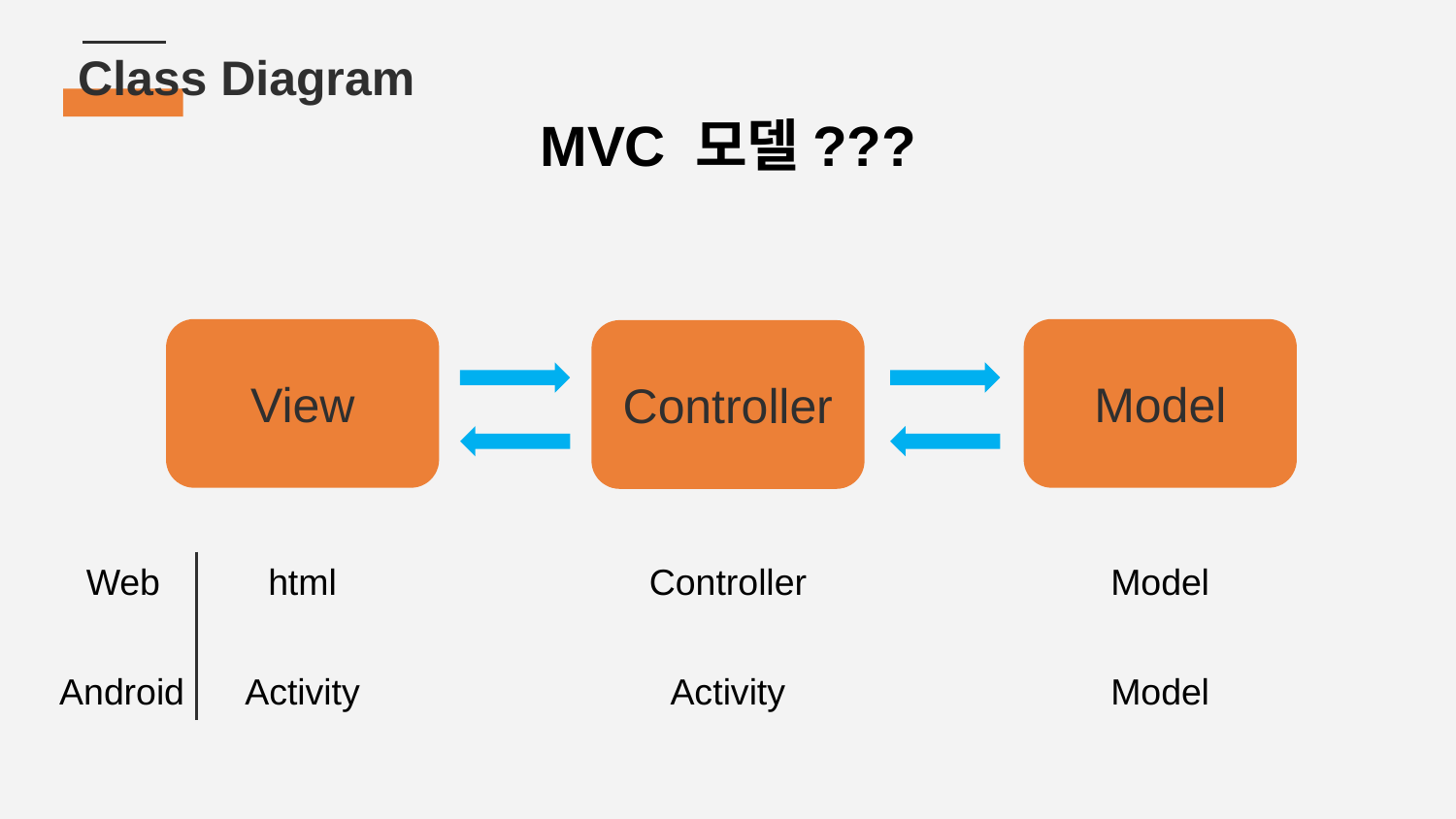

# Class Diagram

MVC 모델???
View
Model
Controller

Web
html
Controller
Model
Android
Activity
Activity
Model